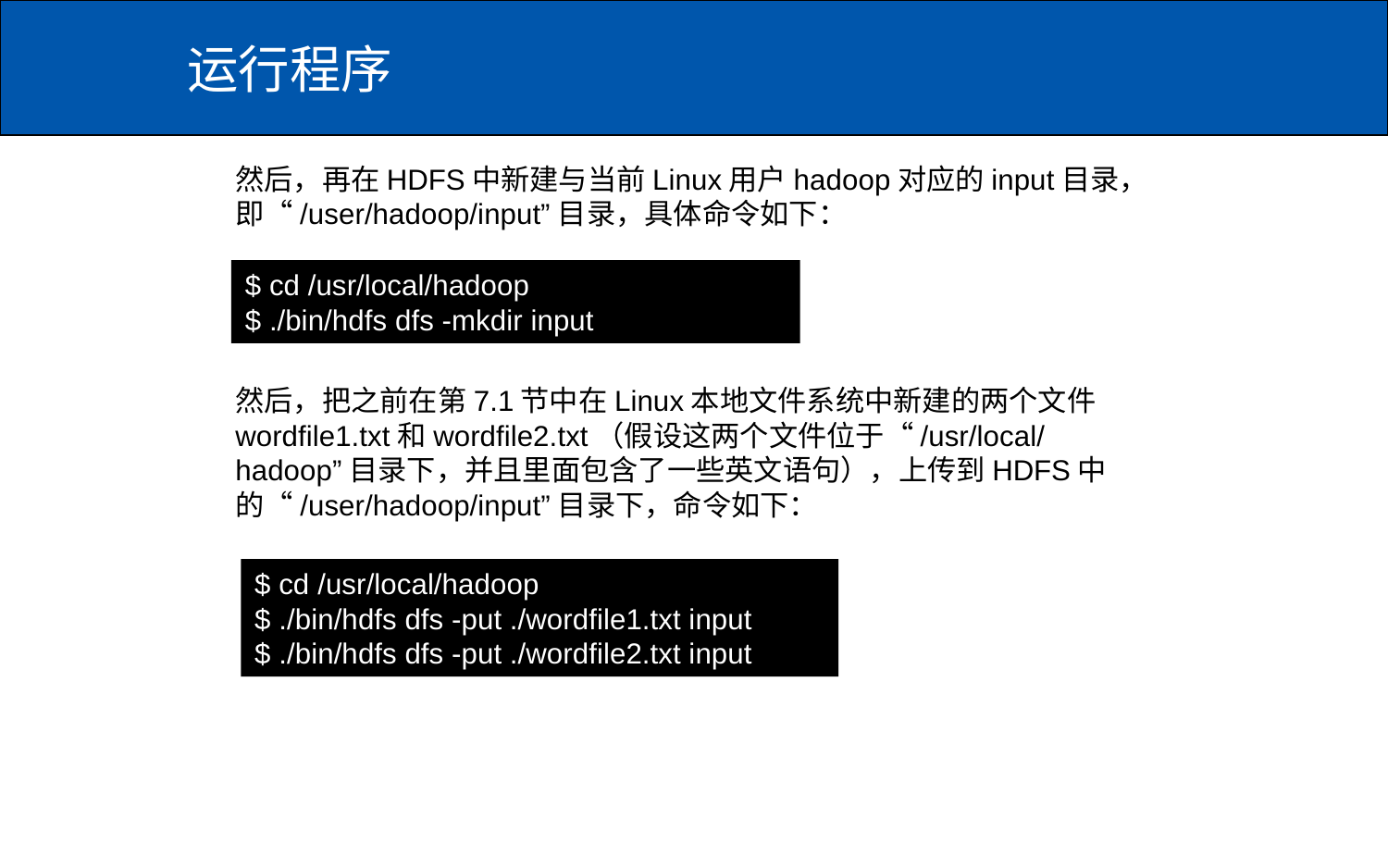

# 运行程序
然后，再在HDFS中新建与当前Linux用户hadoop对应的input目录，即“/user/hadoop/input”目录，具体命令如下：
$ cd /usr/local/hadoop
$ ./bin/hdfs dfs -mkdir input
然后，把之前在第7.1节中在Linux本地文件系统中新建的两个文件wordfile1.txt和wordfile2.txt（假设这两个文件位于“/usr/local/hadoop”目录下，并且里面包含了一些英文语句），上传到HDFS中的“/user/hadoop/input”目录下，命令如下：
$ cd /usr/local/hadoop
$ ./bin/hdfs dfs -put ./wordfile1.txt input
$ ./bin/hdfs dfs -put ./wordfile2.txt input